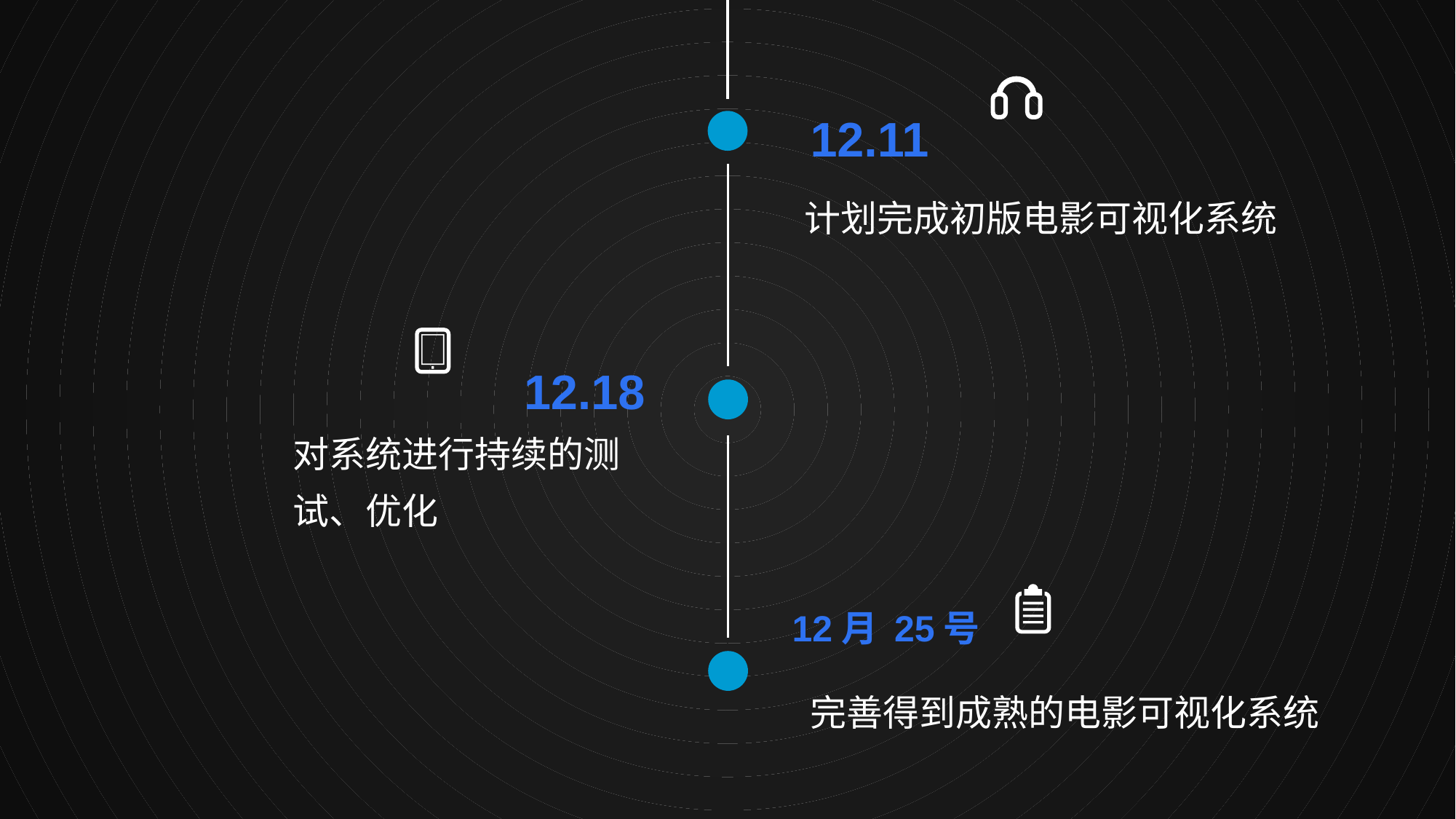

12.11

计划完成初版电影可视化系统

12.18

对系统进行持续的测试、优化

12月 25号

完善得到成熟的电影可视化系统